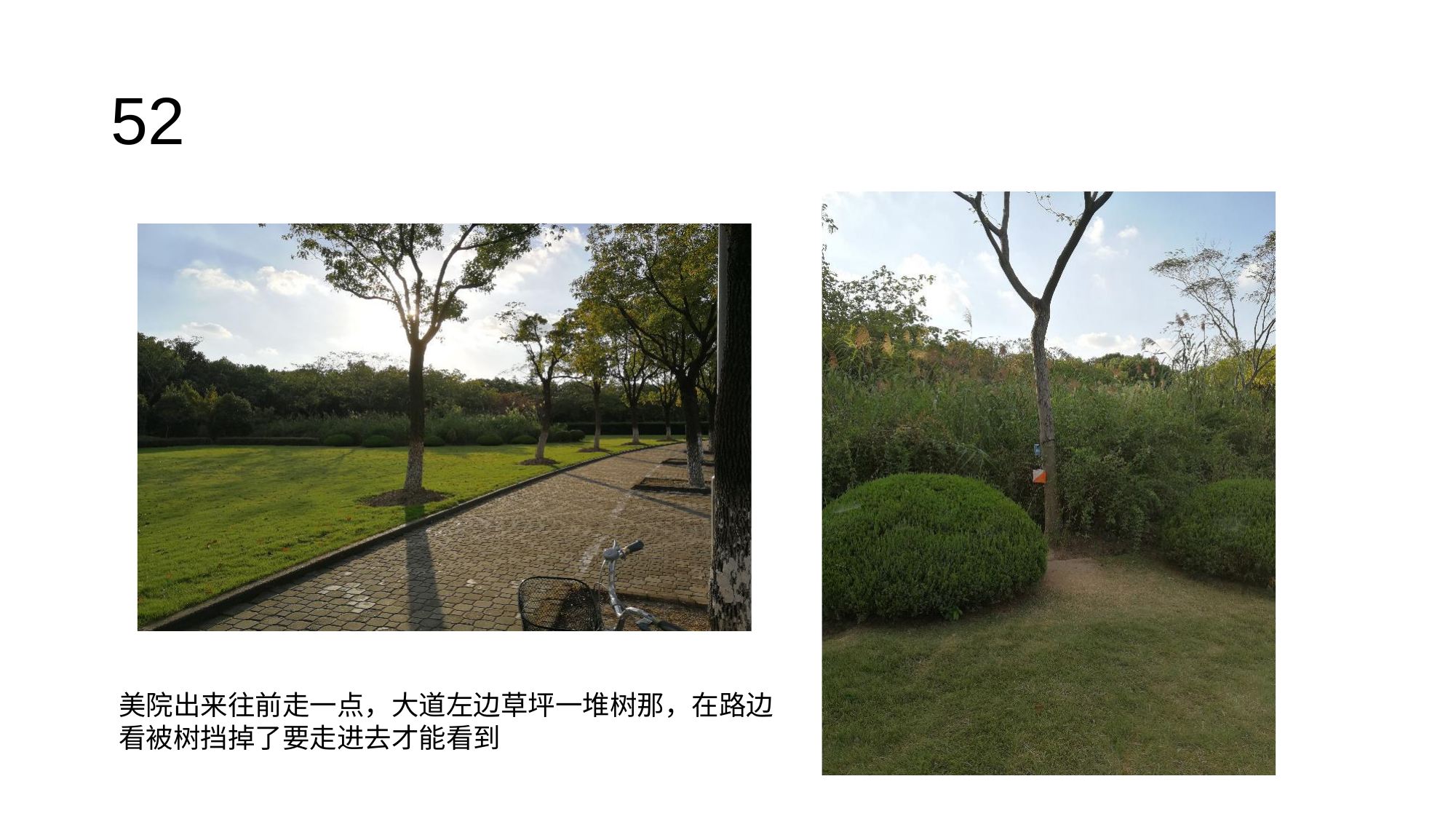

# 52

美院出来往前走一点，大道左边草坪一堆树那，在路边看被树挡掉了要走进去才能看到